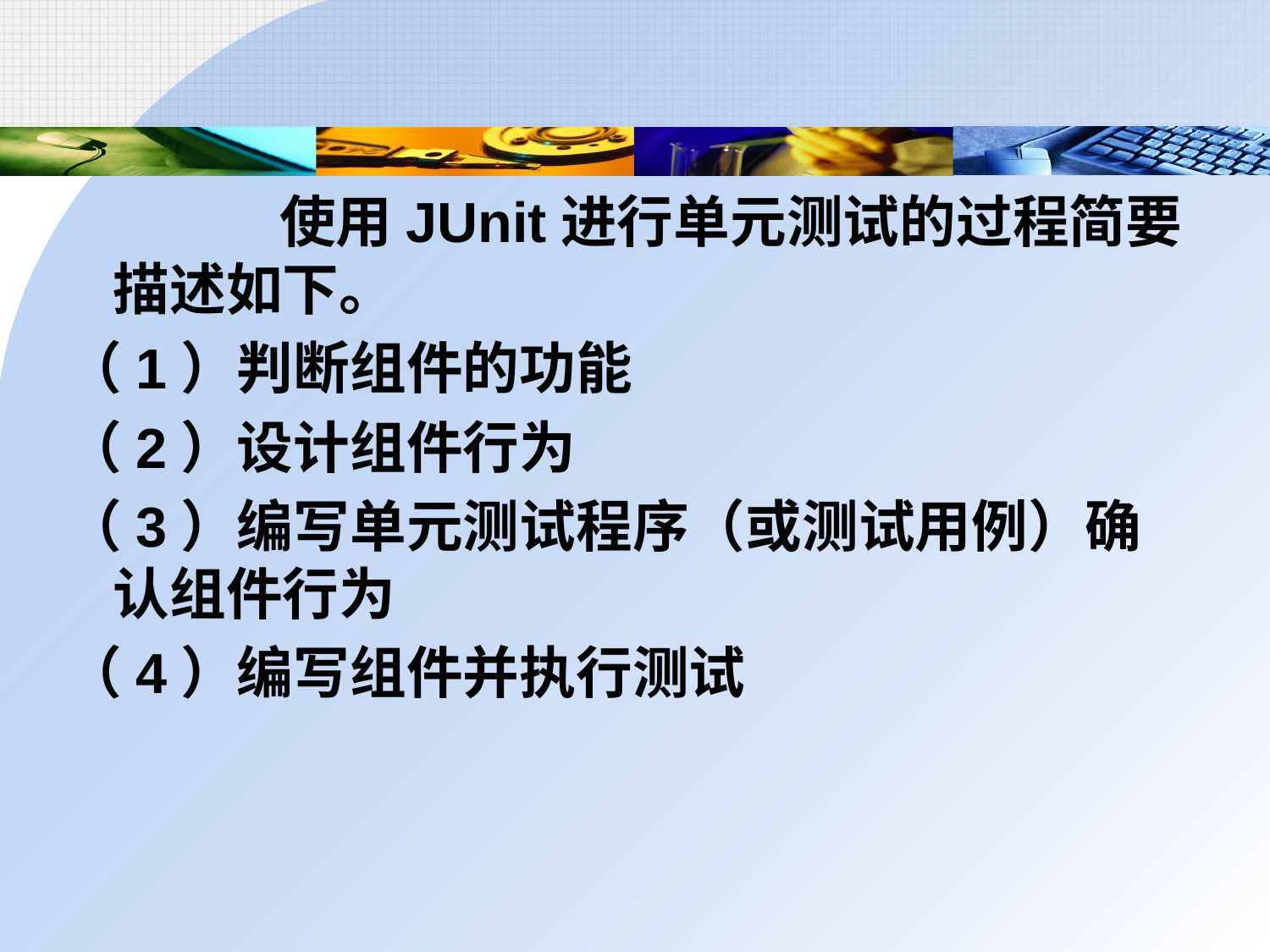

使用JUnit进行单元测试的过程简要描述如下。
（1）判断组件的功能
（2）设计组件行为
（3）编写单元测试程序（或测试用例）确认组件行为
（4）编写组件并执行测试